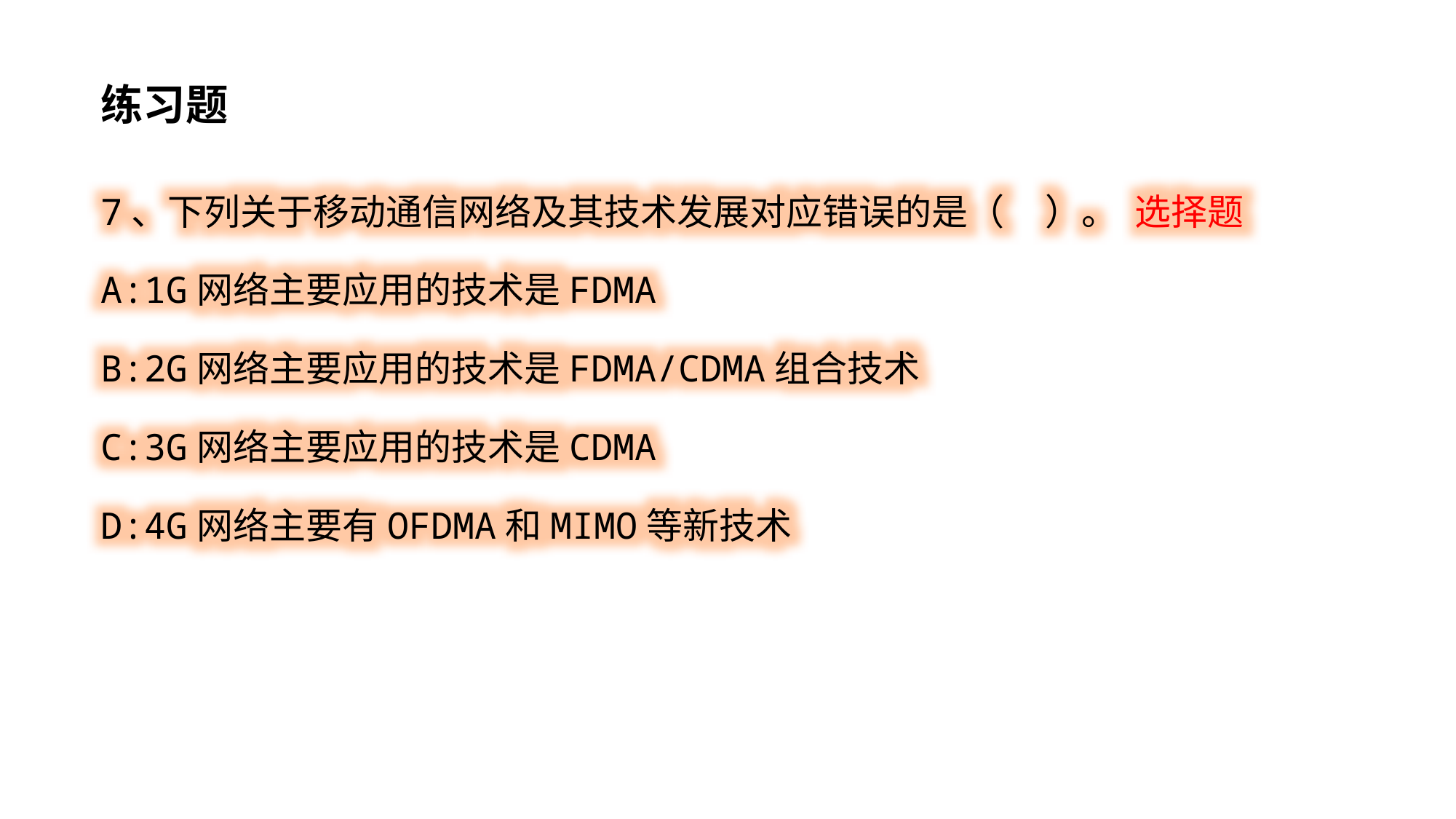

练习题
7、下列关于移动通信网络及其技术发展对应错误的是（     ）。  选择题

A:1G网络主要应用的技术是FDMA

B:2G网络主要应用的技术是FDMA/CDMA组合技术

C:3G网络主要应用的技术是CDMA

D:4G网络主要有OFDMA和MIMO等新技术